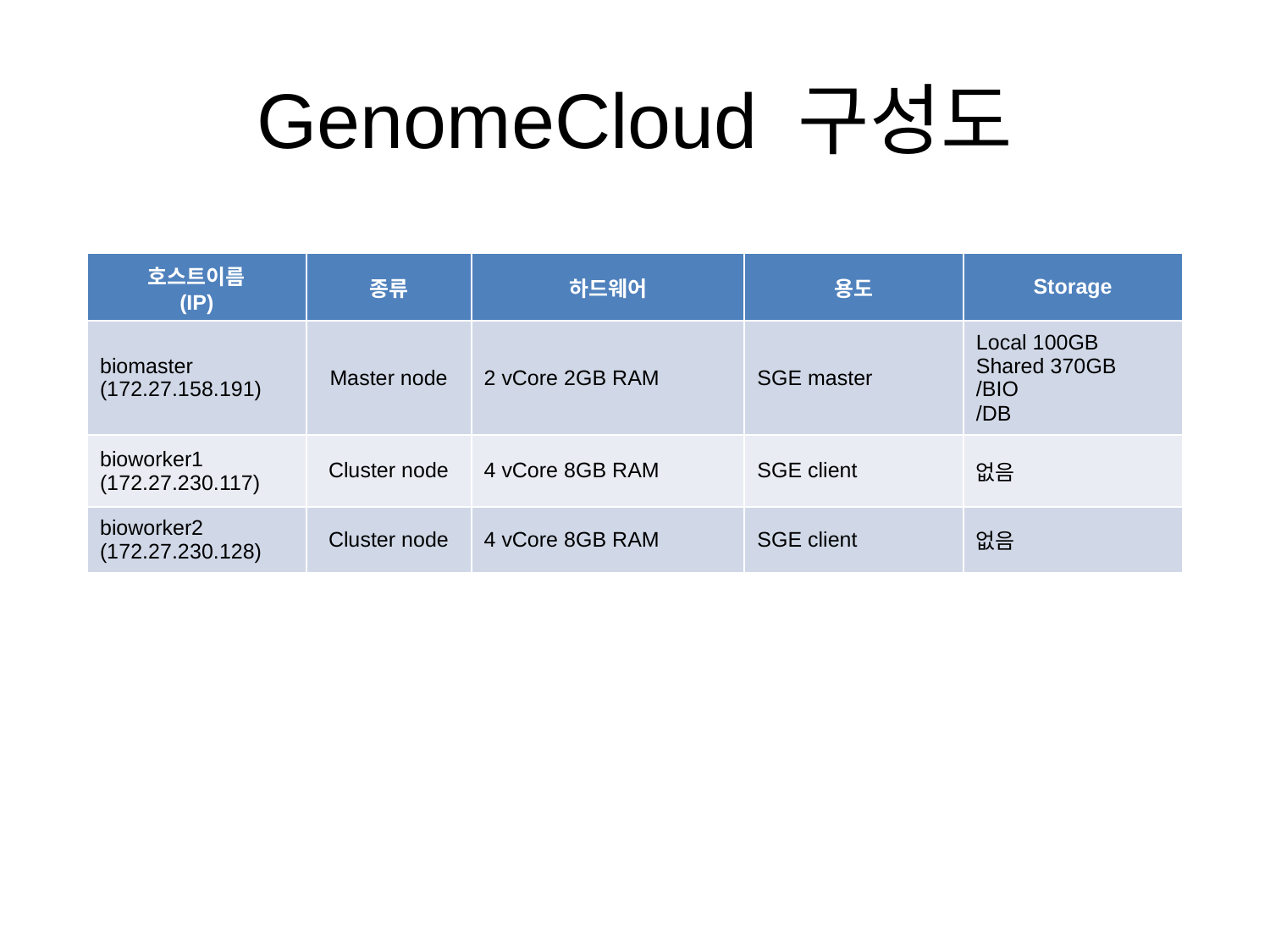

# GenomeCloud 구성도
| 호스트이름 (IP) | 종류 | 하드웨어 | 용도 | Storage |
| --- | --- | --- | --- | --- |
| biomaster (172.27.158.191) | Master node | 2 vCore 2GB RAM | SGE master | Local 100GB Shared 370GB /BIO /DB |
| bioworker1 (172.27.230.117) | Cluster node | 4 vCore 8GB RAM | SGE client | 없음 |
| bioworker2 (172.27.230.128) | Cluster node | 4 vCore 8GB RAM | SGE client | 없음 |